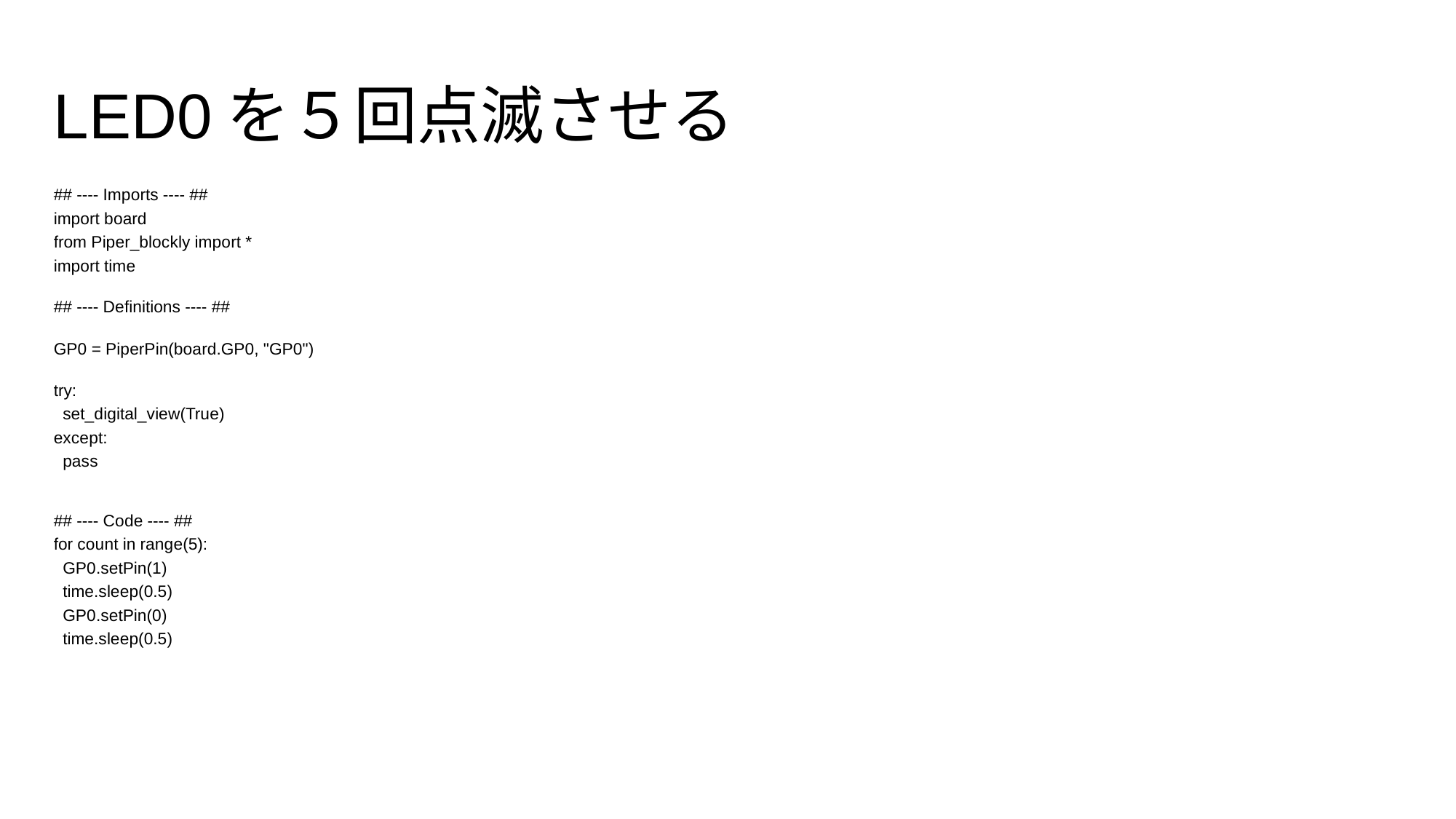

# LED0を５回点滅させる
## ---- Imports ---- ##
import board
from Piper_blockly import *
import time
## ---- Definitions ---- ##
GP0 = PiperPin(board.GP0, "GP0")
try:
  set_digital_view(True)
except:
  pass
## ---- Code ---- ##
for count in range(5):
  GP0.setPin(1)
  time.sleep(0.5)
  GP0.setPin(0)
  time.sleep(0.5)